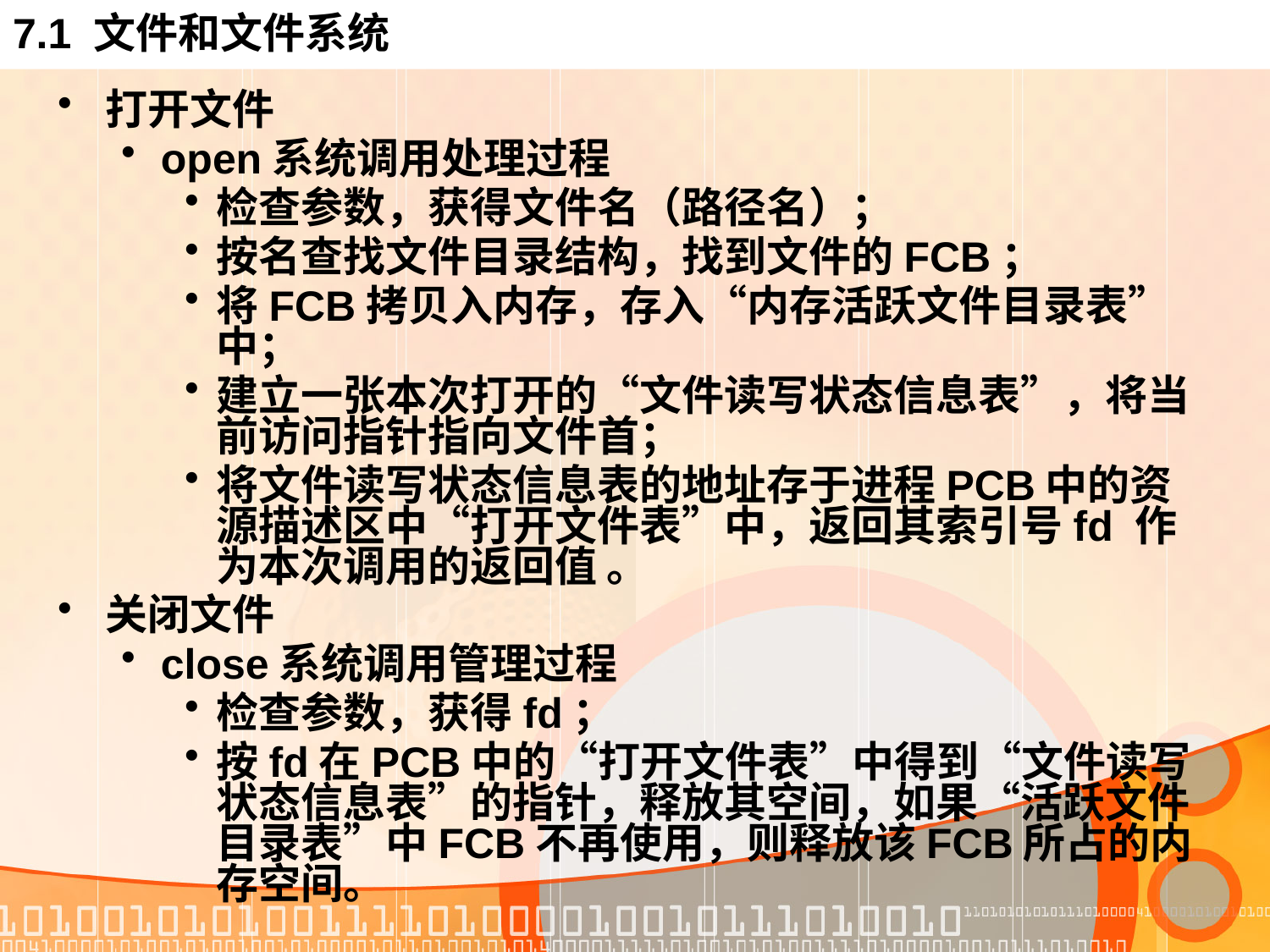

# 7.1 文件和文件系统
打开文件
open系统调用处理过程
检查参数，获得文件名（路径名）；
按名查找文件目录结构，找到文件的FCB；
将FCB拷贝入内存，存入“内存活跃文件目录表”中；
建立一张本次打开的“文件读写状态信息表”，将当前访问指针指向文件首；
将文件读写状态信息表的地址存于进程PCB中的资源描述区中“打开文件表”中，返回其索引号fd 作为本次调用的返回值 。
关闭文件
close系统调用管理过程
检查参数，获得fd；
按fd在PCB中的“打开文件表”中得到“文件读写状态信息表”的指针，释放其空间，如果“活跃文件目录表”中FCB不再使用，则释放该FCB所占的内存空间。